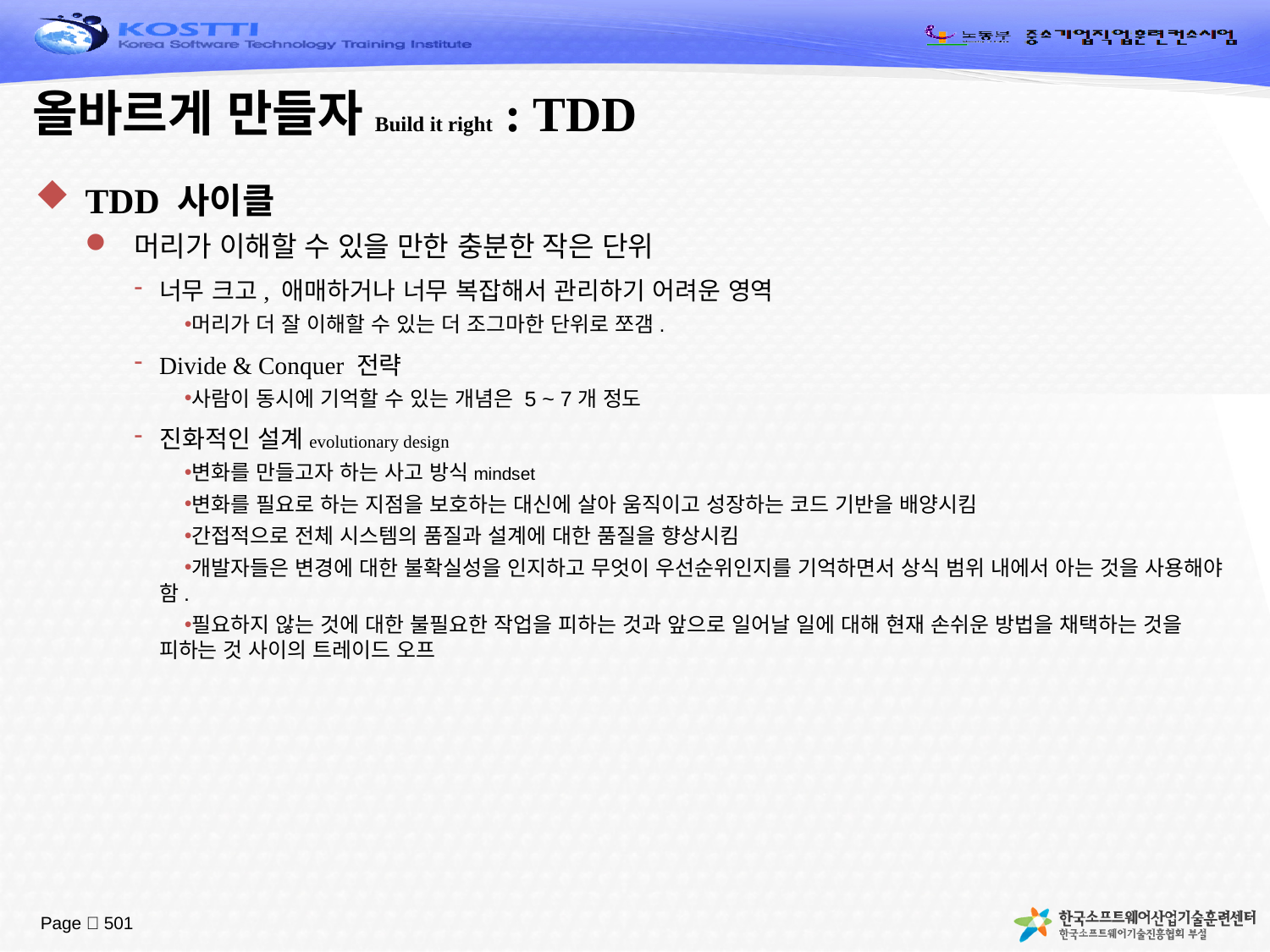

# 올바르게 만들자Build it right : TDD
TDD 사이클
머리가 이해할 수 있을 만한 충분한 작은 단위
너무 크고, 애매하거나 너무 복잡해서 관리하기 어려운 영역
머리가 더 잘 이해할 수 있는 더 조그마한 단위로 쪼갬.
Divide & Conquer 전략
사람이 동시에 기억할 수 있는 개념은 5 ~ 7개 정도
진화적인 설계evolutionary design
변화를 만들고자 하는 사고 방식mindset
변화를 필요로 하는 지점을 보호하는 대신에 살아 움직이고 성장하는 코드 기반을 배양시킴
간접적으로 전체 시스템의 품질과 설계에 대한 품질을 향상시킴
개발자들은 변경에 대한 불확실성을 인지하고 무엇이 우선순위인지를 기억하면서 상식 범위 내에서 아는 것을 사용해야 함.
필요하지 않는 것에 대한 불필요한 작업을 피하는 것과 앞으로 일어날 일에 대해 현재 손쉬운 방법을 채택하는 것을 피하는 것 사이의 트레이드 오프